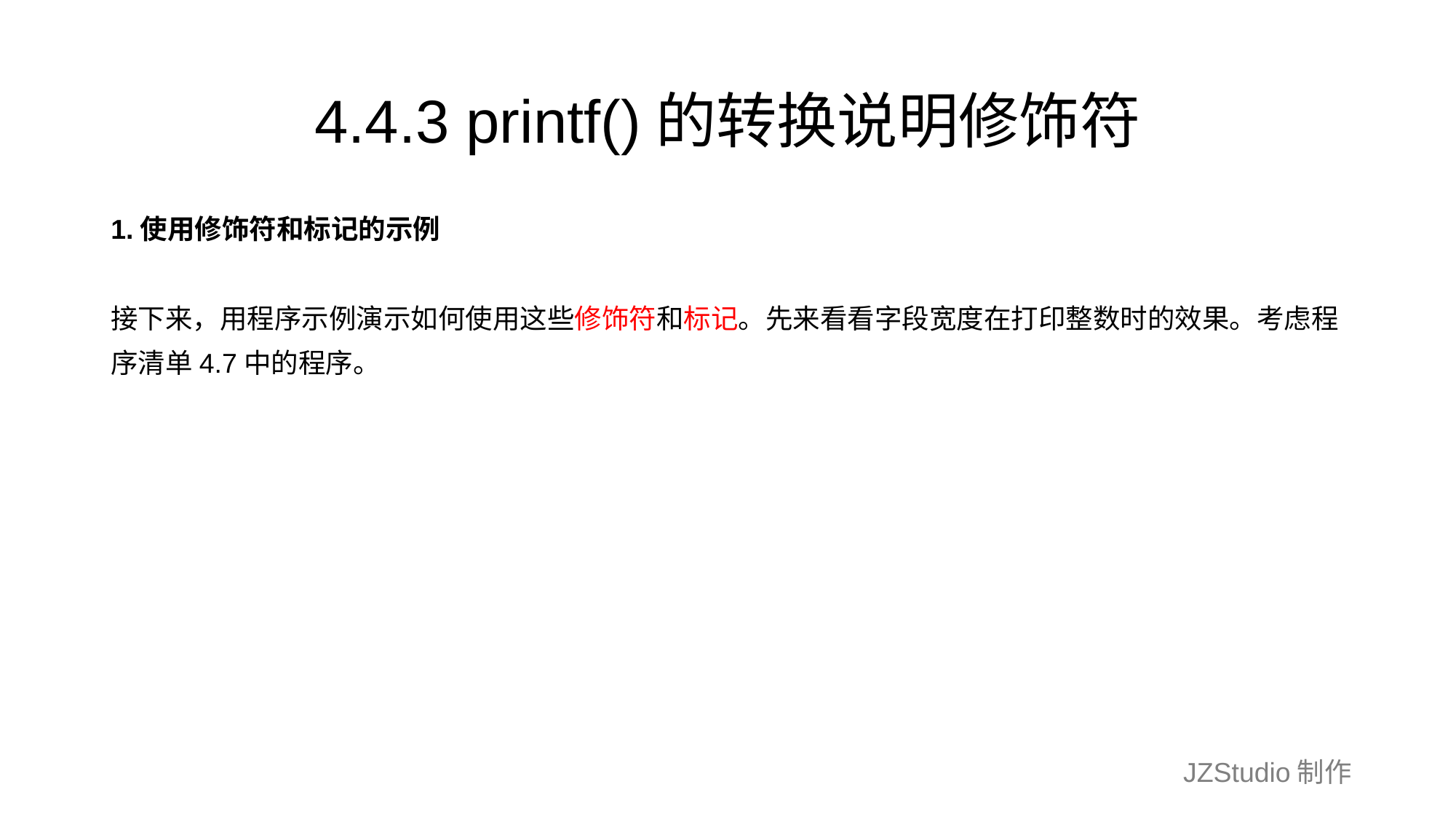

# 4.4.3 printf()的转换说明修饰符
1.使用修饰符和标记的示例

接下来，用程序示例演示如何使用这些修饰符和标记。先来看看字段宽度在打印整数时的效果。考虑程
序清单4.7中的程序。